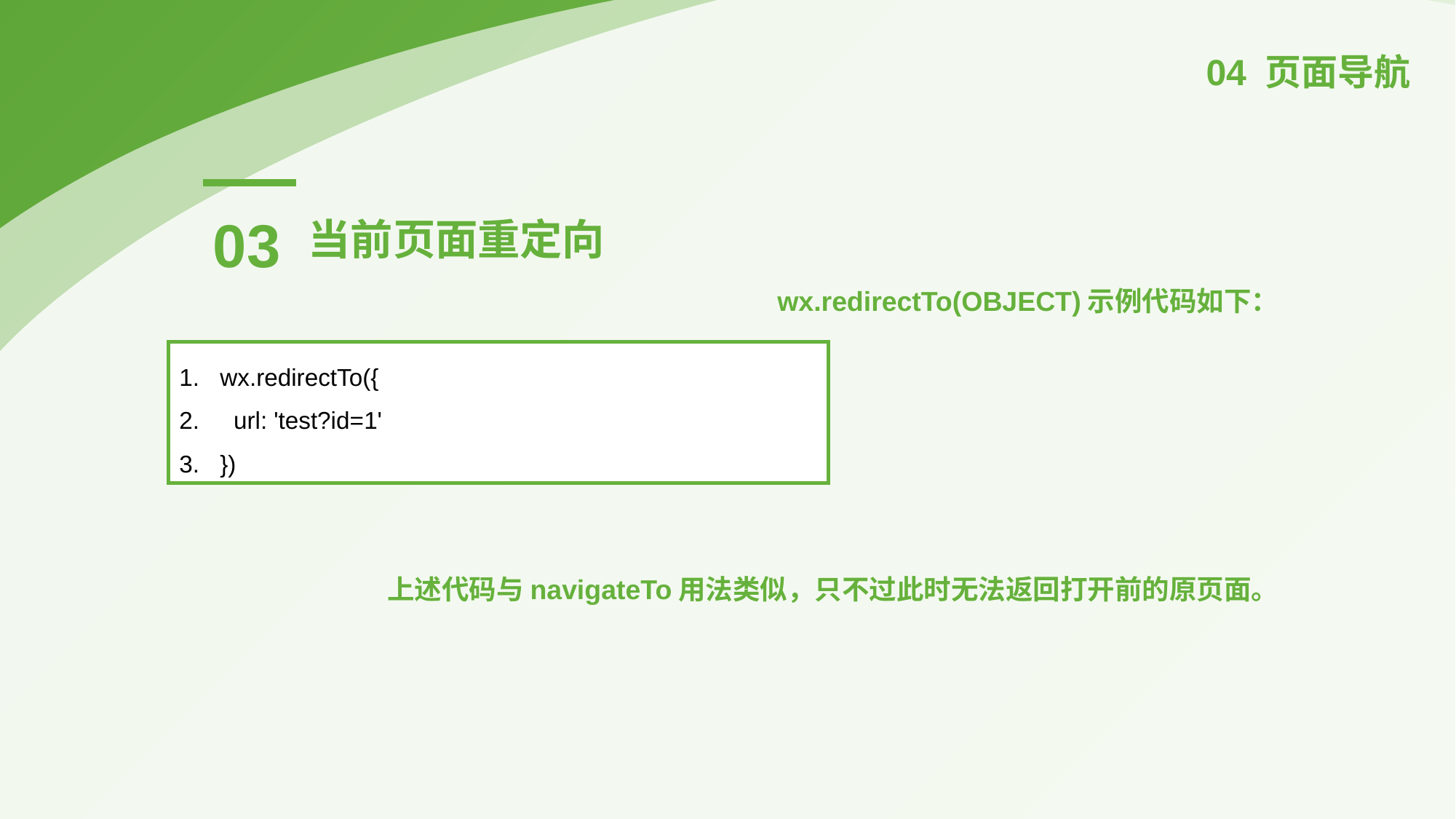

04 页面导航
03

当前页面重定向
wx.redirectTo(OBJECT)示例代码如下：

上述代码与navigateTo用法类似，只不过此时无法返回打开前的原页面。
wx.redirectTo({
  url: 'test?id=1'
})